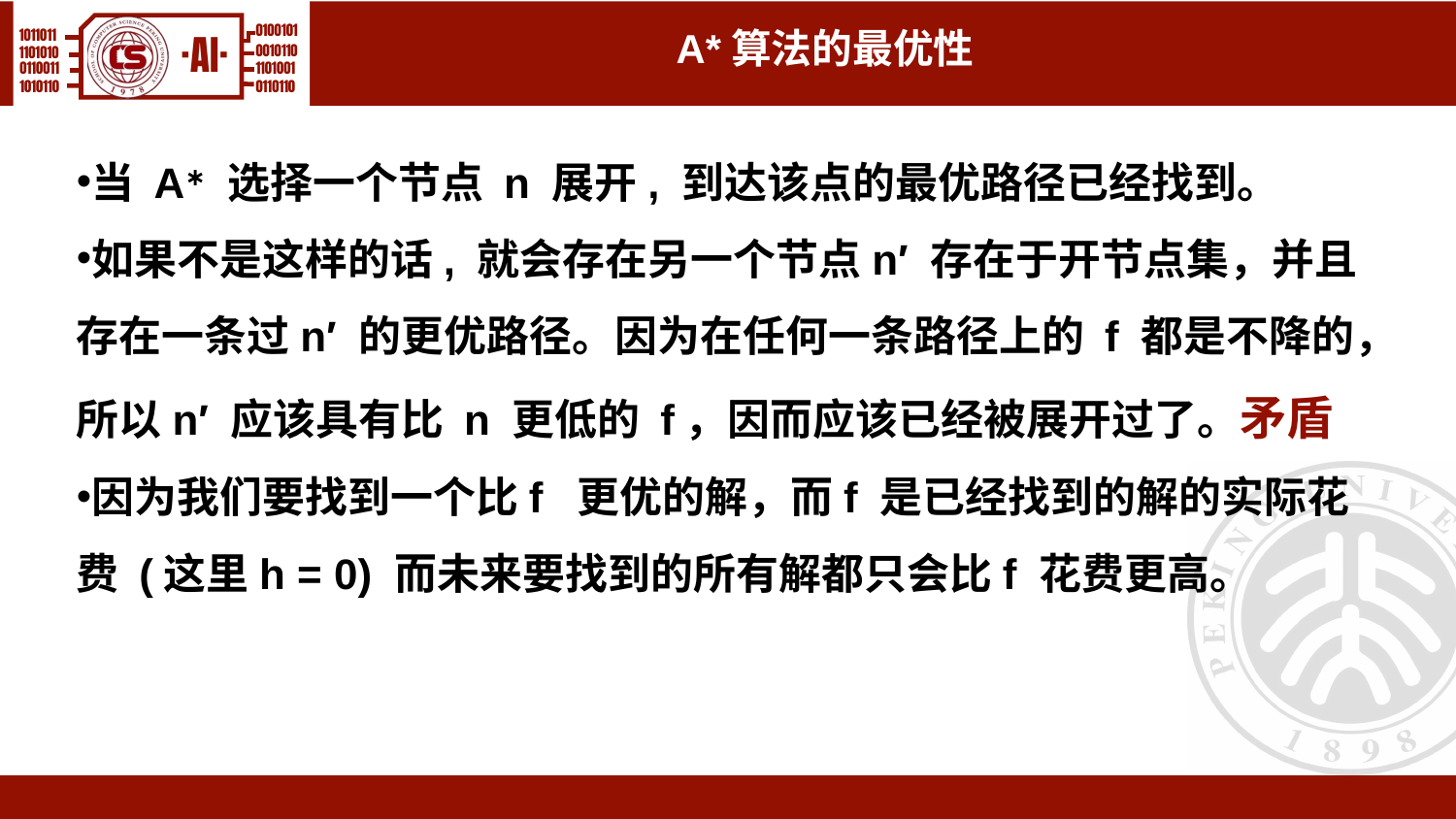

# A*算法的最优性
当 A∗ 选择一个节点 n 展开, 到达该点的最优路径已经找到。
如果不是这样的话, 就会存在另一个节点n′ 存在于开节点集，并且存在一条过n′ 的更优路径。因为在任何一条路径上的 f 都是不降的，所以n′ 应该具有比 n 更低的 f，因而应该已经被展开过了。矛盾
因为我们要找到一个比f  更优的解，而f 是已经找到的解的实际花费 (这里h = 0) 而未来要找到的所有解都只会比f 花费更高。